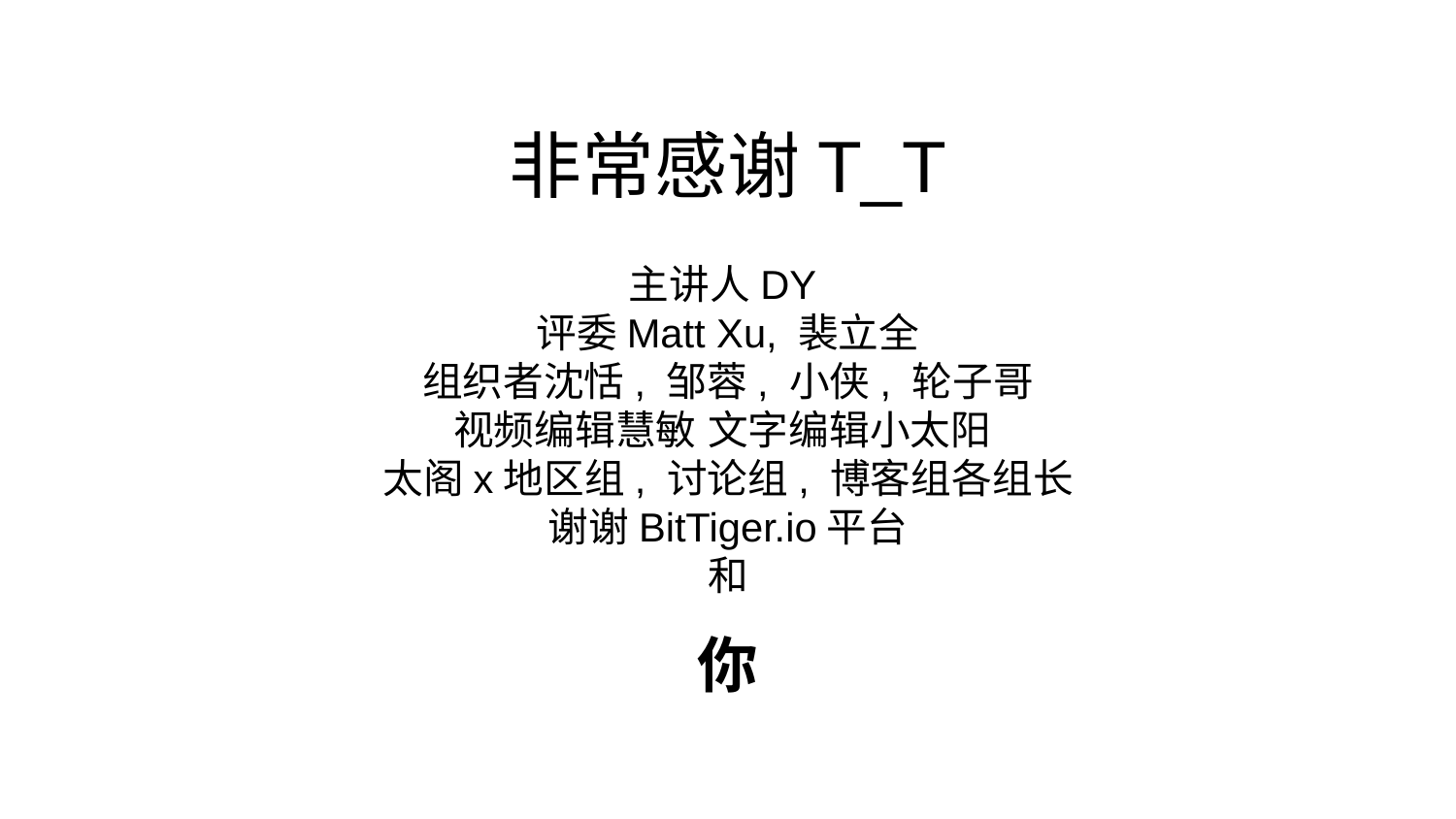

# 非常感谢T_T
主讲人DY
评委Matt Xu, 裴立全
组织者沈恬, 邹蓉, 小侠, 轮子哥
视频编辑慧敏 文字编辑小太阳
太阁x地区组, 讨论组, 博客组各组长
谢谢BitTiger.io平台
和

你